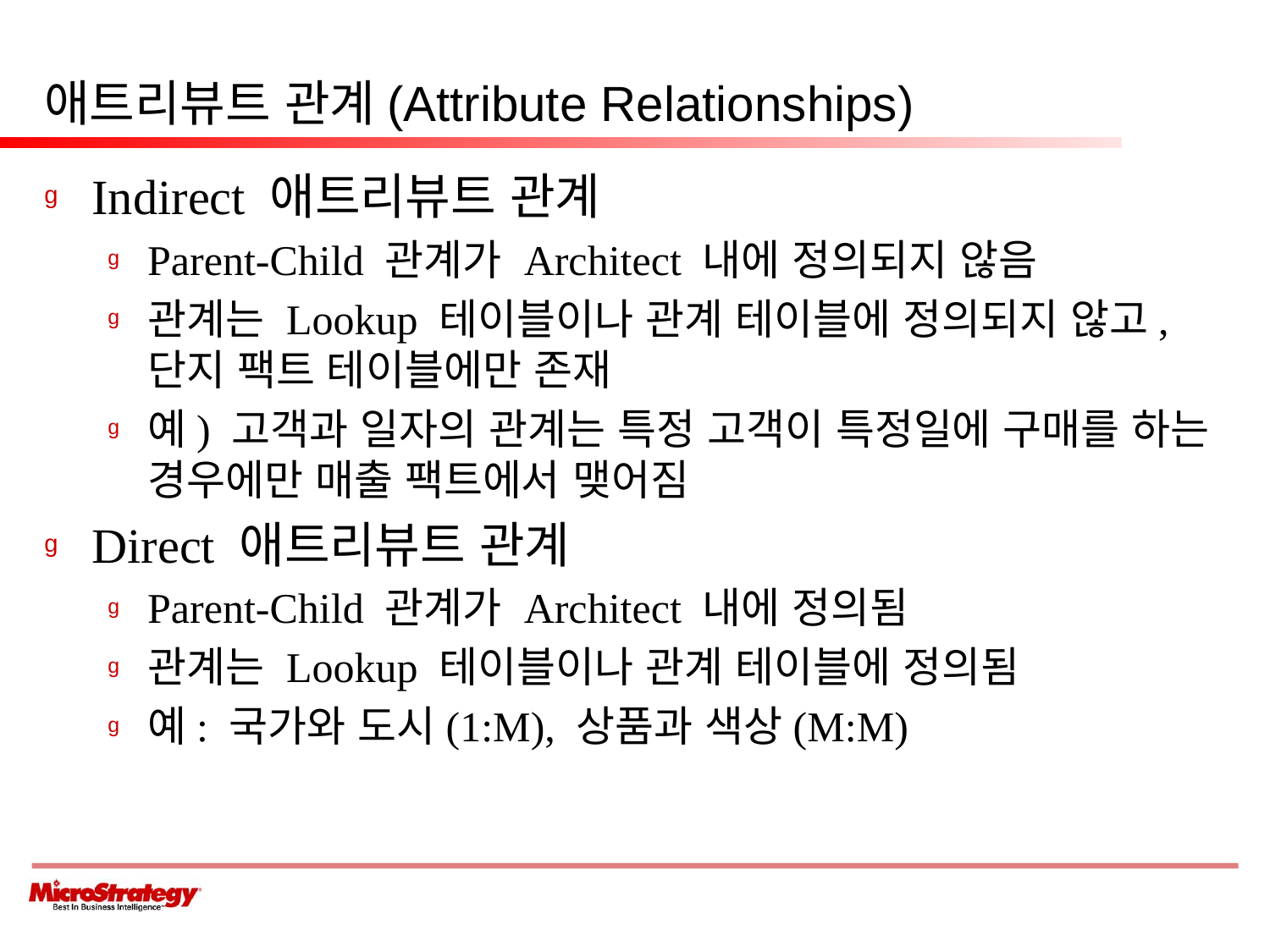

# 애트리뷰트 관계(Attribute Relationships)
Indirect 애트리뷰트 관계
Parent-Child 관계가 Architect 내에 정의되지 않음
관계는 Lookup 테이블이나 관계 테이블에 정의되지 않고, 단지 팩트 테이블에만 존재
예) 고객과 일자의 관계는 특정 고객이 특정일에 구매를 하는 경우에만 매출 팩트에서 맺어짐
Direct 애트리뷰트 관계
Parent-Child 관계가 Architect 내에 정의됨
관계는 Lookup 테이블이나 관계 테이블에 정의됨
예: 국가와 도시(1:M), 상품과 색상(M:M)